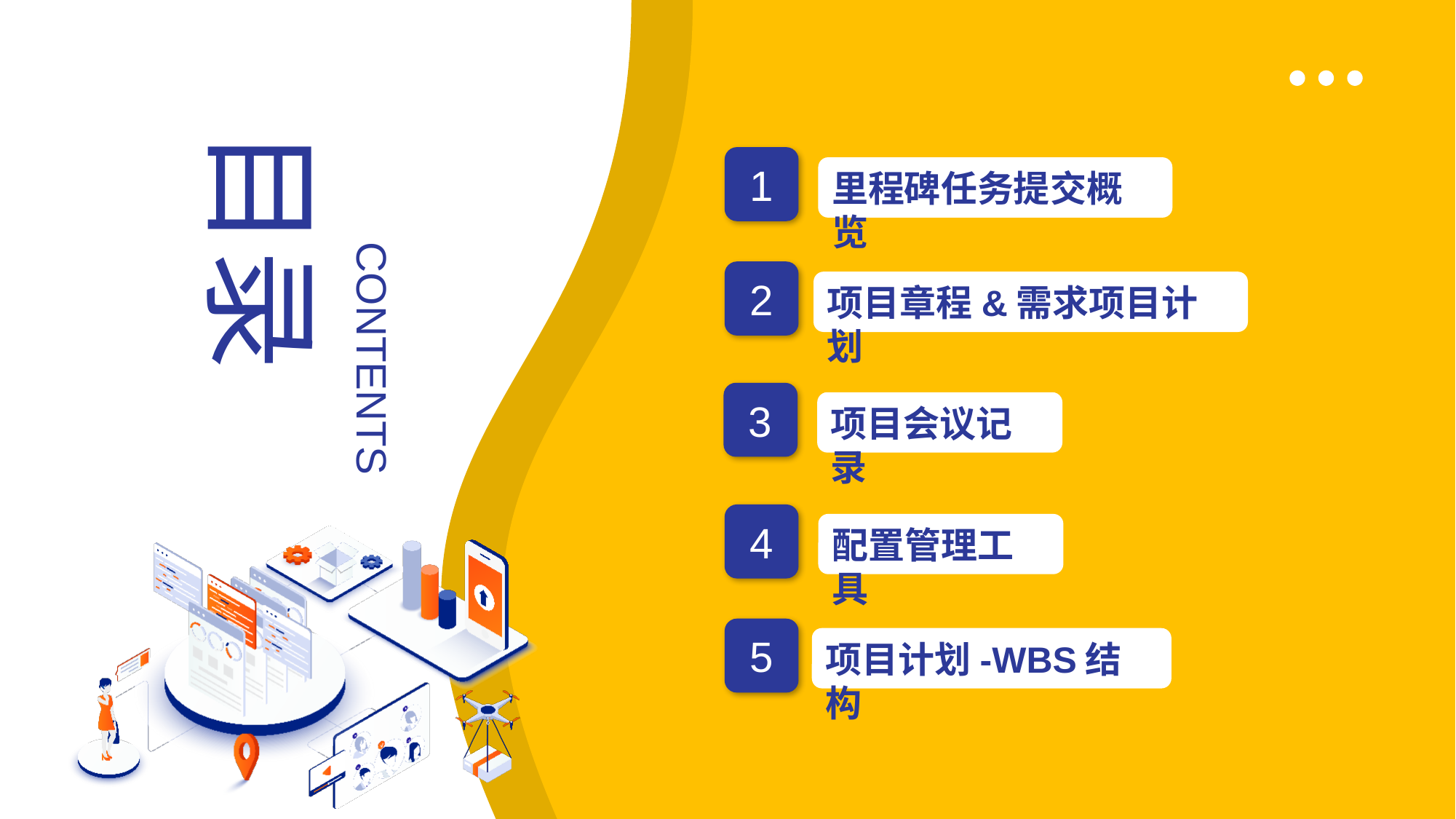

目录
CONTENTS
1
里程碑任务提交概览
2
项目章程&需求项目计划
3
项目会议记录
4
配置管理工具
5
项目计划-WBS结构